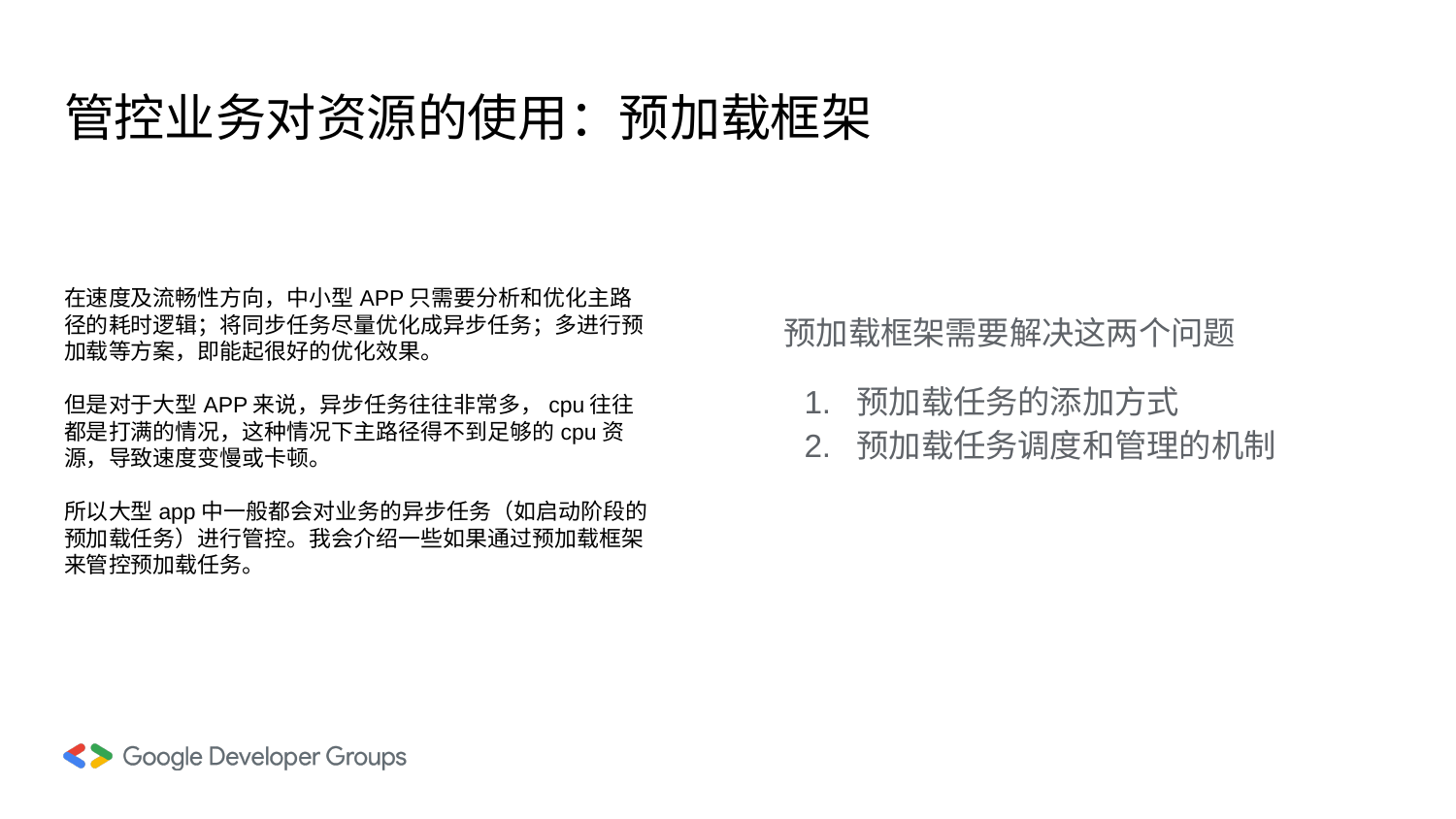

# 管控业务对资源的使用：预加载框架
在速度及流畅性方向，中小型APP只需要分析和优化主路径的耗时逻辑；将同步任务尽量优化成异步任务；多进行预加载等方案，即能起很好的优化效果。

但是对于大型APP来说，异步任务往往非常多，cpu往往都是打满的情况，这种情况下主路径得不到足够的cpu资源，导致速度变慢或卡顿。

所以大型app中一般都会对业务的异步任务（如启动阶段的预加载任务）进行管控。我会介绍一些如果通过预加载框架来管控预加载任务。

预加载框架需要解决这两个问题
预加载任务的添加方式
预加载任务调度和管理的机制